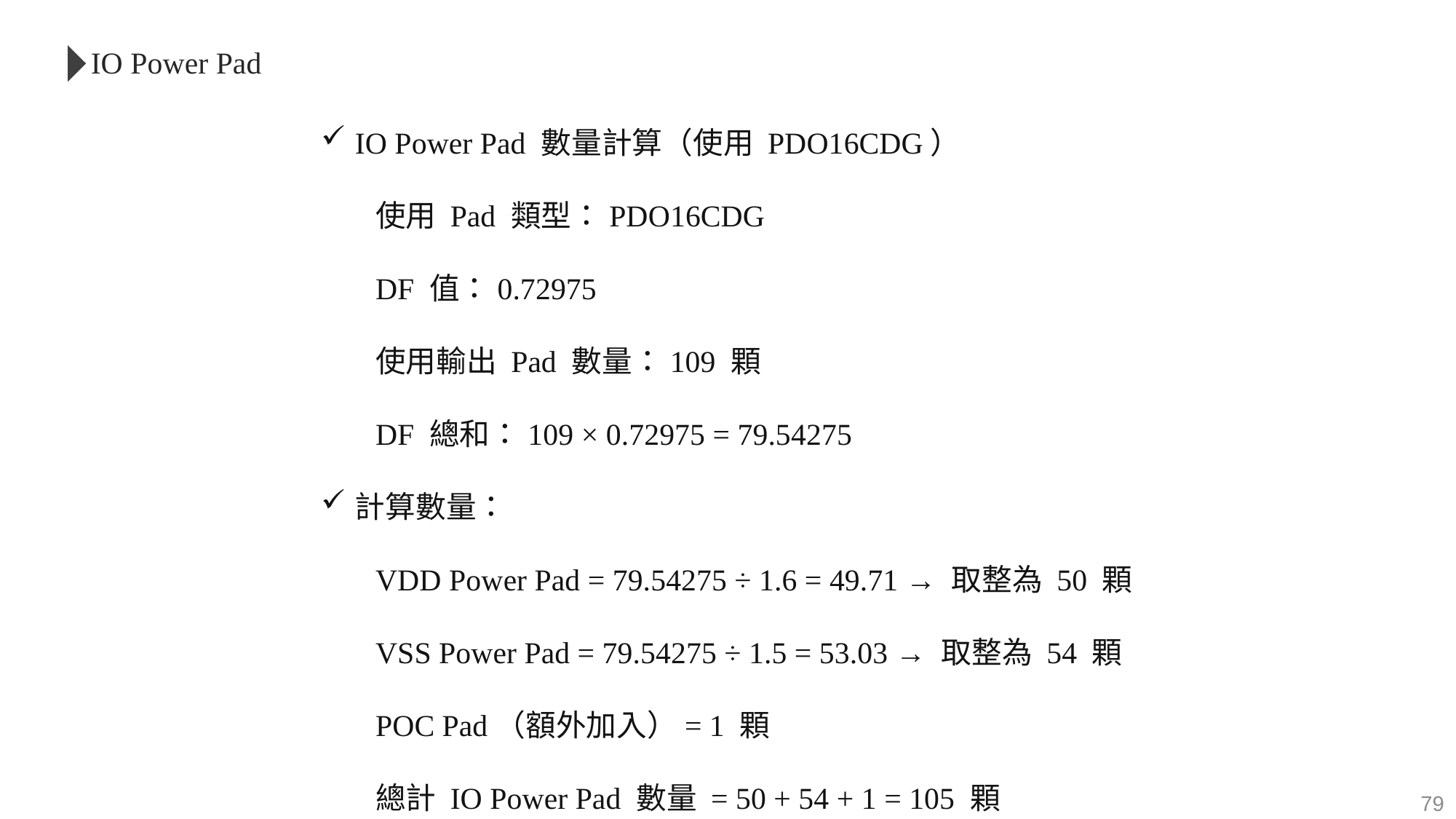

IO Power Pad

IO Power Pad 數量計算（使用 PDO16CDG）
使用 Pad 類型：PDO16CDG
DF 值：0.72975
使用輸出 Pad 數量：109 顆
DF 總和：109 × 0.72975 = 79.54275
計算數量：
VDD Power Pad = 79.54275 ÷ 1.6 = 49.71 → 取整為 50 顆
VSS Power Pad = 79.54275 ÷ 1.5 = 53.03 → 取整為 54 顆
POC Pad（額外加入）= 1 顆
總計 IO Power Pad 數量 = 50 + 54 + 1 = 105 顆
79